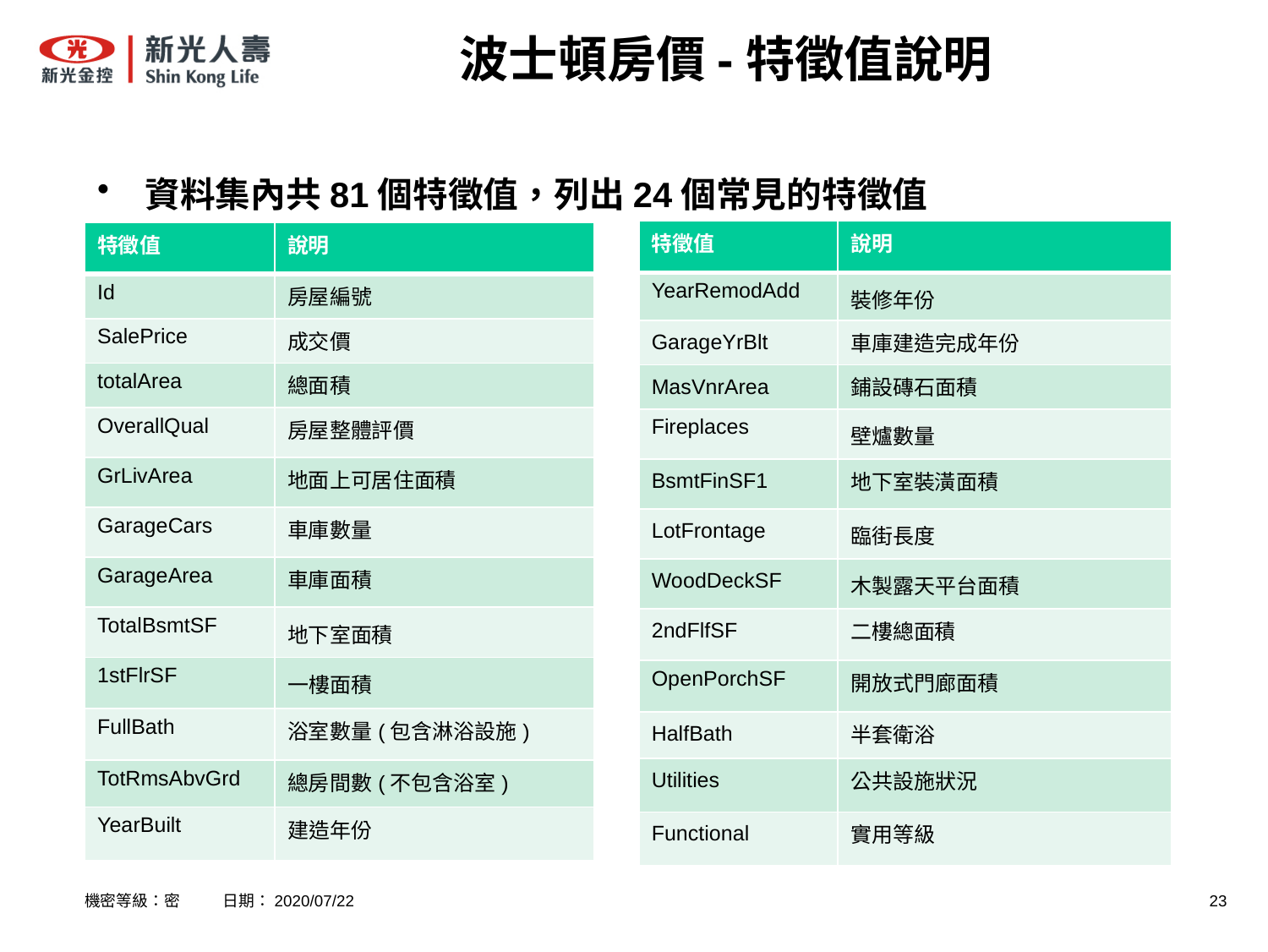

# 波士頓房價-特徵值說明
資料集內共81個特徵值，列出24個常見的特徵值
| 特徵值 | 說明 |
| --- | --- |
| YearRemodAdd | 裝修年份 |
| GarageYrBlt | 車庫建造完成年份 |
| MasVnrArea | 鋪設磚石面積 |
| Fireplaces | 壁爐數量 |
| BsmtFinSF1 | 地下室裝潢面積 |
| LotFrontage | 臨街長度 |
| WoodDeckSF | 木製露天平台面積 |
| 2ndFlfSF | 二樓總面積 |
| OpenPorchSF | 開放式門廊面積 |
| HalfBath | 半套衛浴 |
| Utilities | 公共設施狀況 |
| Functional | 實用等級 |
| 特徵值 | 說明 |
| --- | --- |
| Id | 房屋編號 |
| SalePrice | 成交價 |
| totalArea | 總面積 |
| OverallQual | 房屋整體評價 |
| GrLivArea | 地面上可居住面積 |
| GarageCars | 車庫數量 |
| GarageArea | 車庫面積 |
| TotalBsmtSF | 地下室面積 |
| 1stFlrSF | 一樓面積 |
| FullBath | 浴室數量(包含淋浴設施) |
| TotRmsAbvGrd | 總房間數(不包含浴室) |
| YearBuilt | 建造年份 |
機密等級：密            日期：2020/07/22